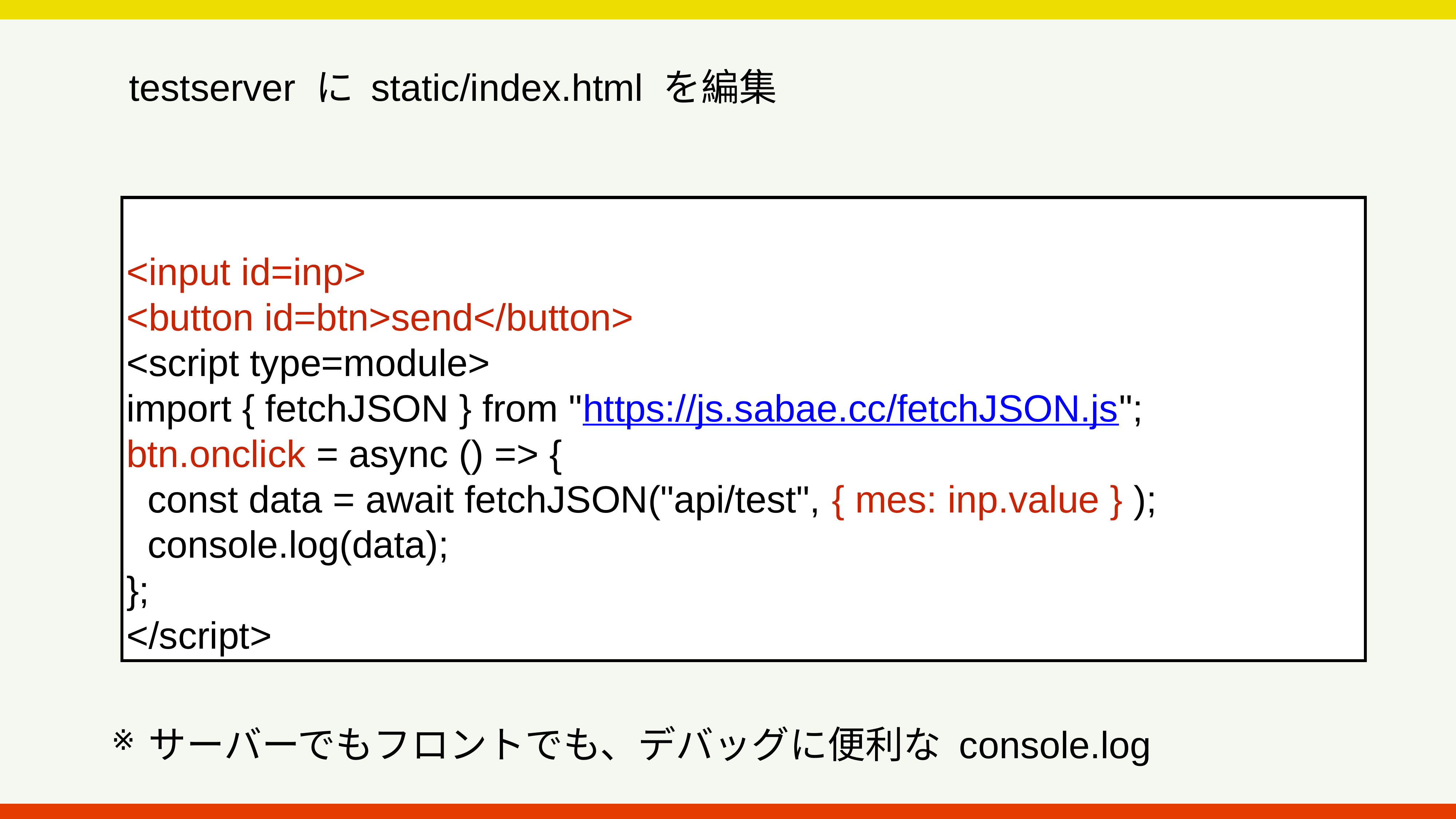

testserver に static/index.html を編集

<input id=inp>
<button id=btn>send</button>
<script type=module>
import { fetchJSON } from "https://js.sabae.cc/fetchJSON.js";
btn.onclick = async () => {
  const data = await fetchJSON("api/test", { mes: inp.value } );
  console.log(data);
};
</script>
サーバーでもフロントでも、デバッグに便利な console.log